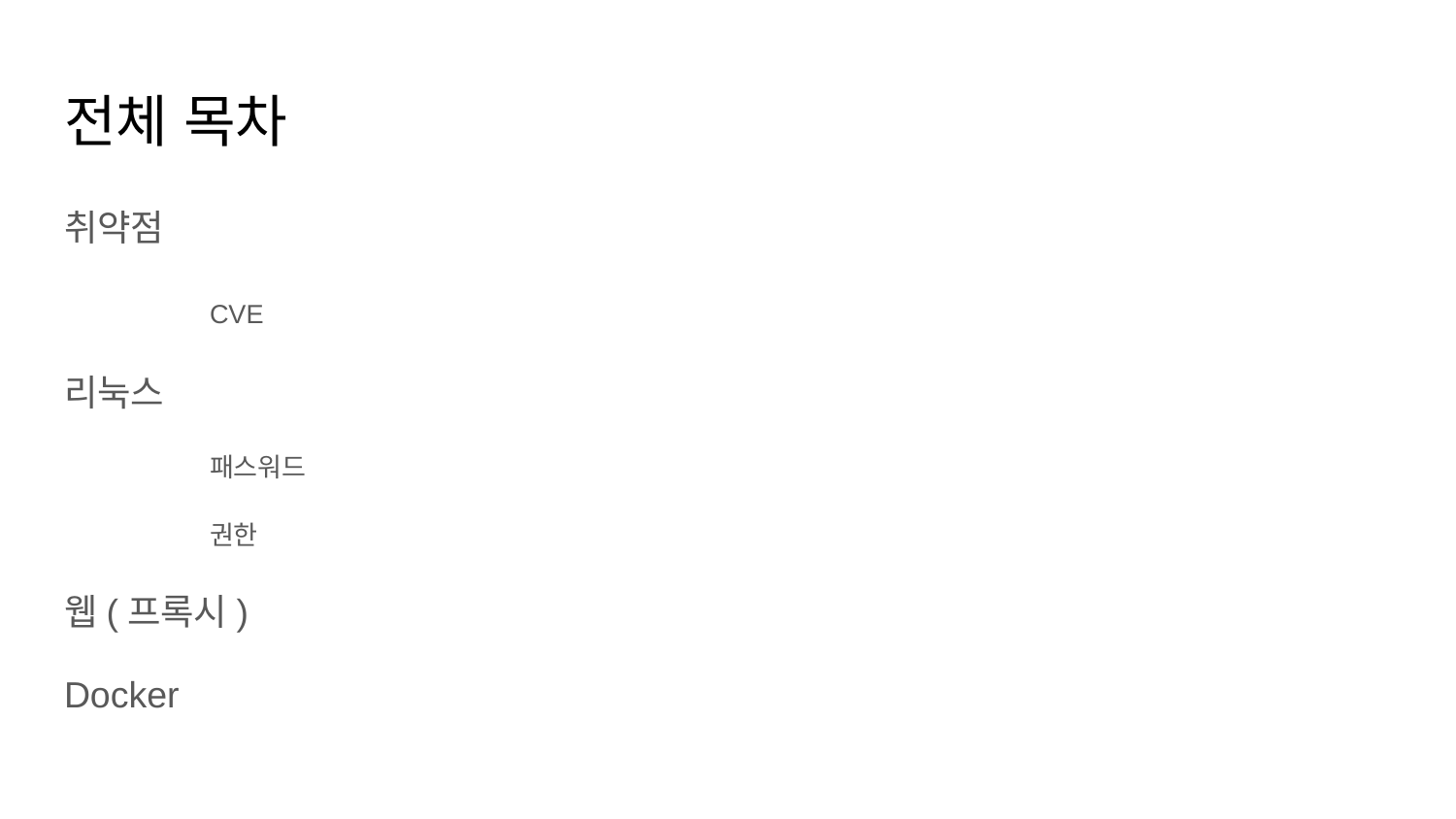

# 전체 목차
취약점
	CVE
리눅스
	패스워드
	권한
웹(프록시)
Docker